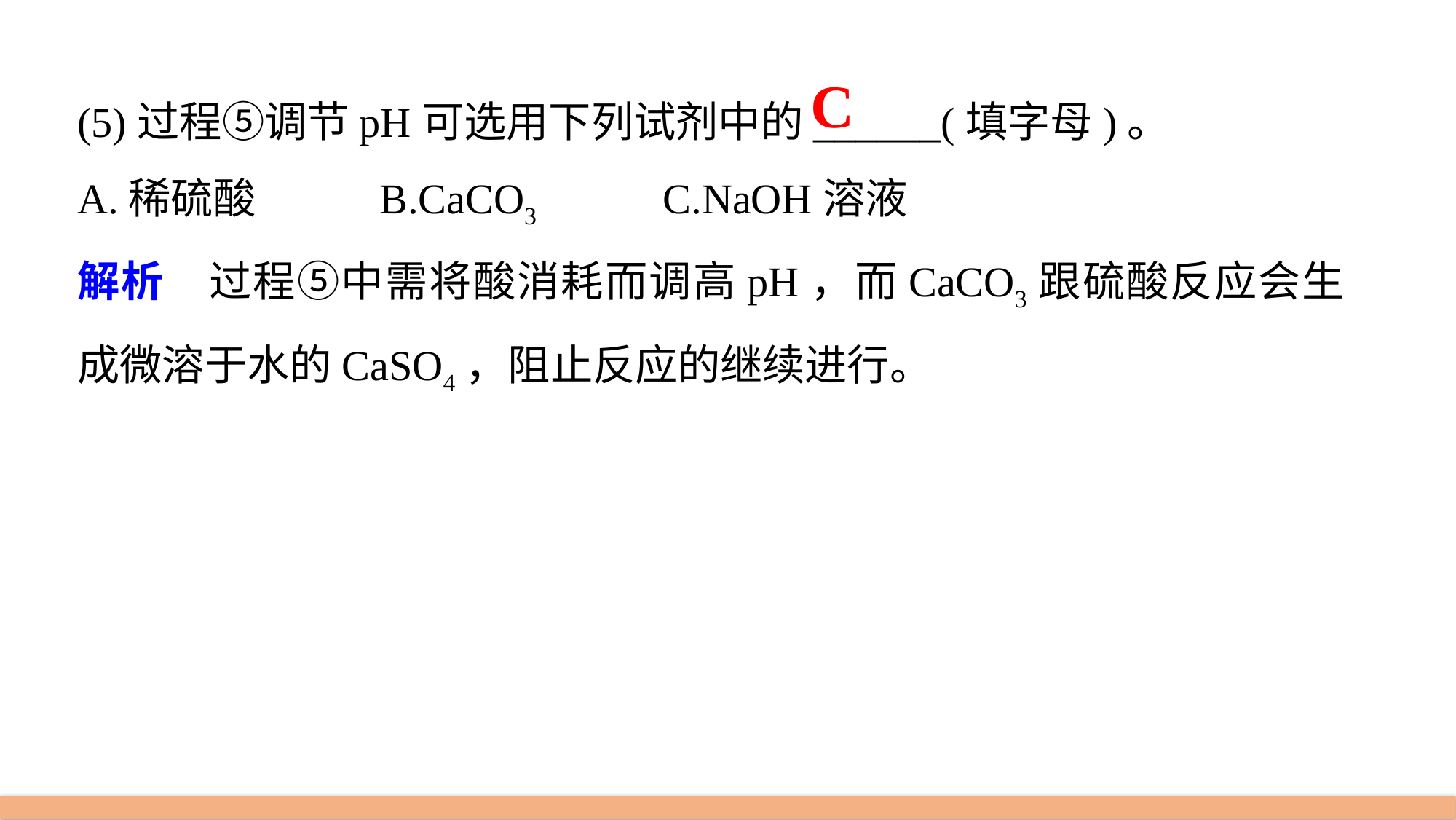

(5)过程⑤调节pH可选用下列试剂中的______(填字母)。
A.稀硫酸            B.CaCO3            C.NaOH溶液
解析　过程⑤中需将酸消耗而调高pH，而CaCO3跟硫酸反应会生成微溶于水的CaSO4，阻止反应的继续进行。
C